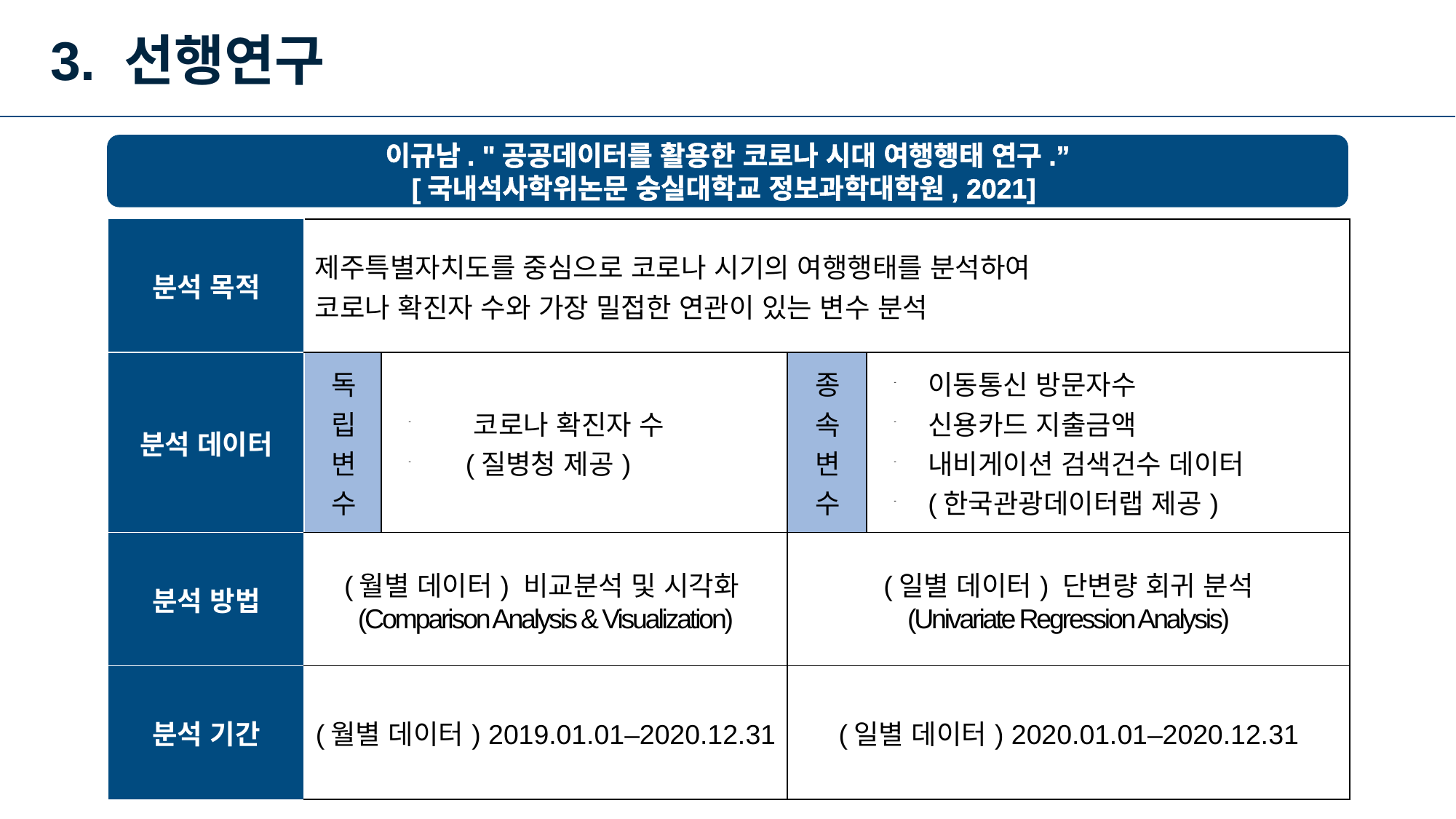

3. 선행연구
이규남. "공공데이터를 활용한 코로나 시대 여행행태 연구.”
[국내석사학위논문 숭실대학교 정보과학대학원, 2021]
| 분석 목적 | 제주특별자치도를 중심으로 코로나 시기의 여행행태를 분석하여 코로나 확진자 수와 가장 밀접한 연관이 있는 변수 분석 |  |  |  |
| --- | --- | --- | --- | --- |
| 분석 데이터 | 독 립 변 수 | 코로나 확진자 수 (질병청 제공) | 종 속 변 수 | 이동통신 방문자수 신용카드 지출금액 내비게이션 검색건수 데이터 (한국관광데이터랩 제공) |
| 분석 방법 | (월별 데이터) 비교분석 및 시각화(Comparison Analysis & Visualization) |  | (일별 데이터) 단변량 회귀 분석 (Univariate Regression Analysis) |  |
| 분석 기간 | (월별 데이터) 2019.01.01–2020.12.31 |  | (일별 데이터) 2020.01.01–2020.12.31 |  |